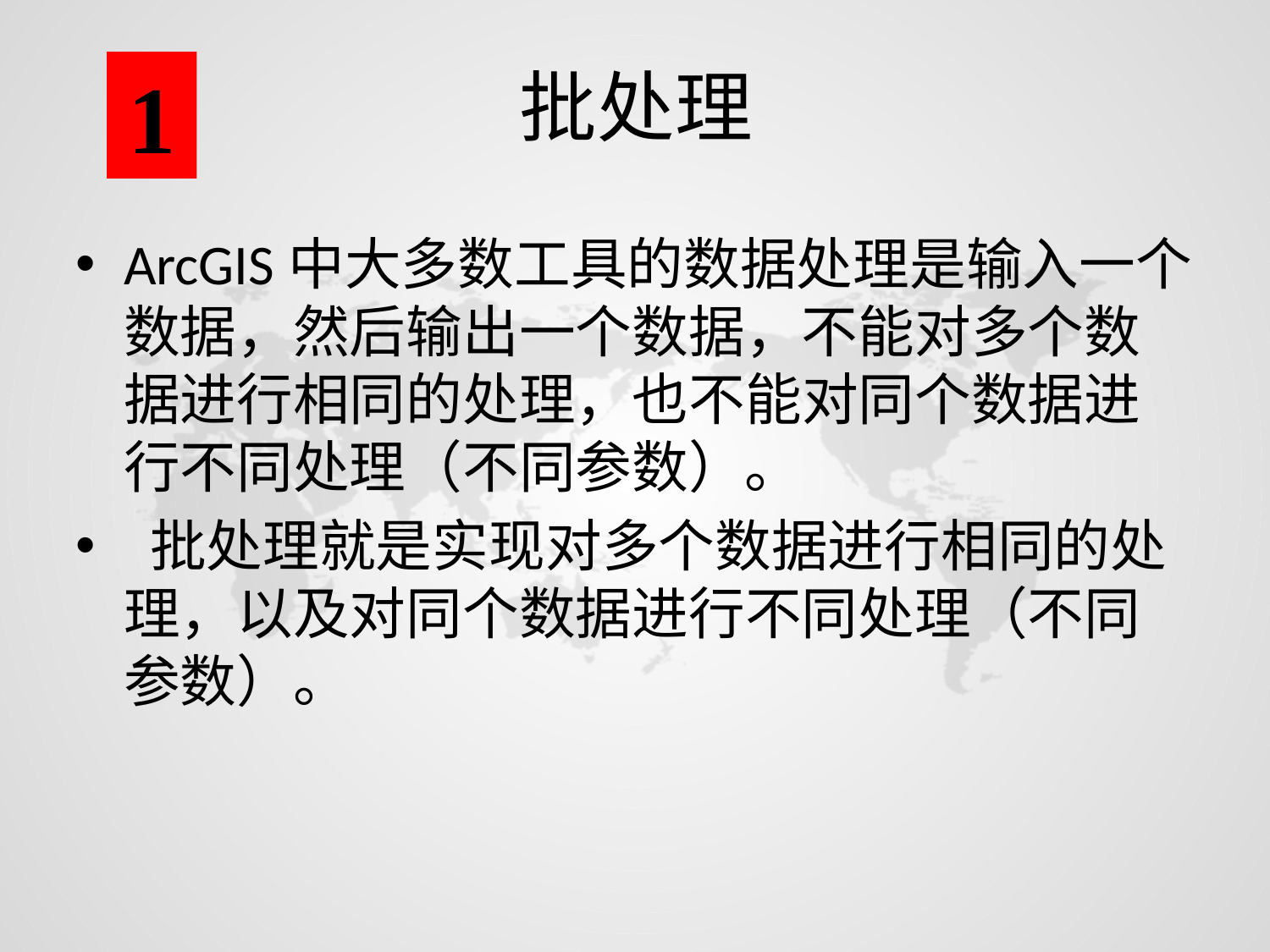

# 批处理
1
ArcGIS中大多数工具的数据处理是输入一个数据，然后输出一个数据，不能对多个数据进行相同的处理，也不能对同个数据进行不同处理（不同参数）。
 批处理就是实现对多个数据进行相同的处理，以及对同个数据进行不同处理（不同参数）。